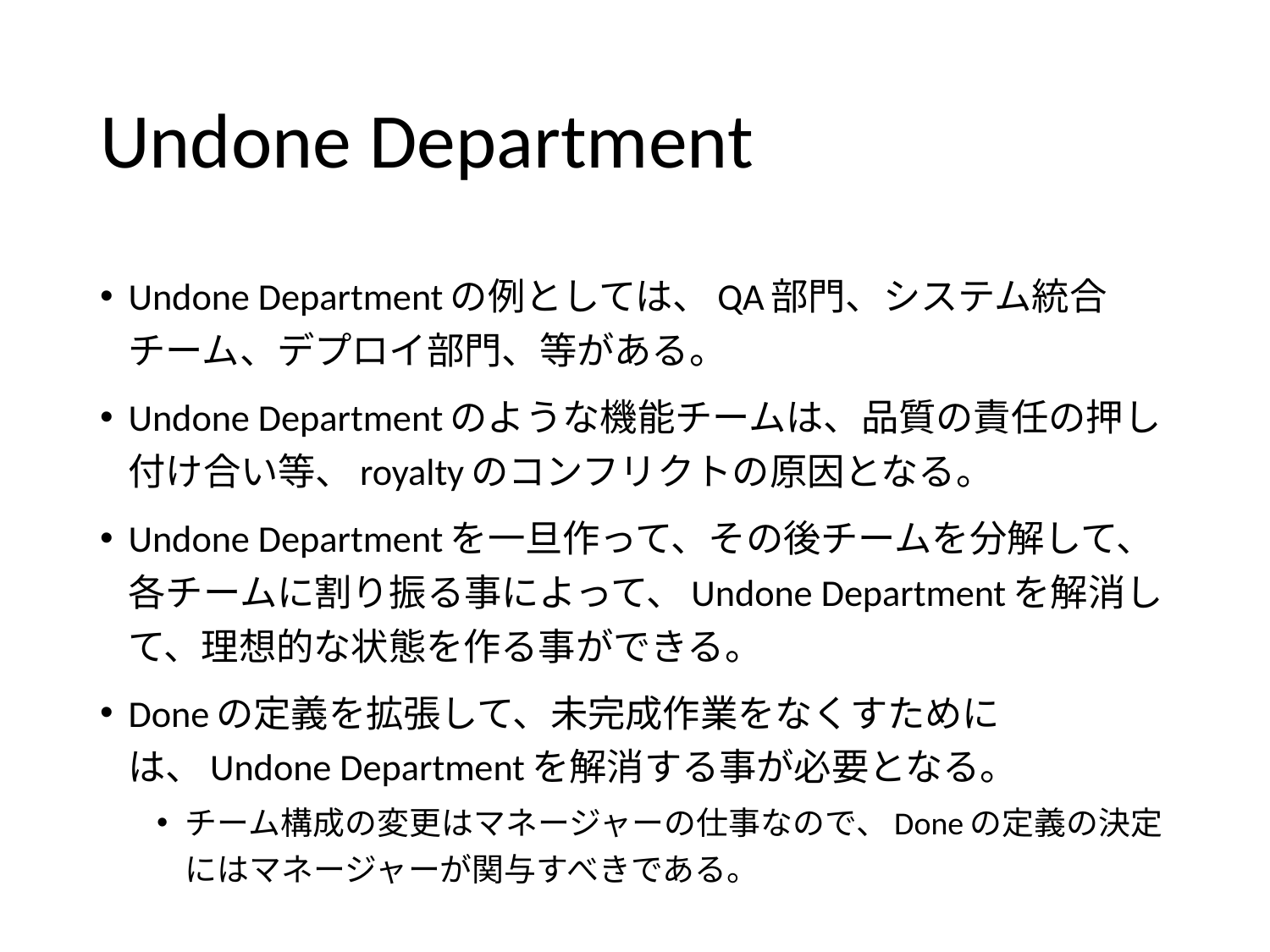

# Undone Department
Undone Departmentの例としては、QA部門、システム統合チーム、デプロイ部門、等がある。
Undone Departmentのような機能チームは、品質の責任の押し付け合い等、royaltyのコンフリクトの原因となる。
Undone Departmentを一旦作って、その後チームを分解して、各チームに割り振る事によって、Undone Departmentを解消して、理想的な状態を作る事ができる。
Doneの定義を拡張して、未完成作業をなくすためには、Undone Departmentを解消する事が必要となる。
チーム構成の変更はマネージャーの仕事なので、Doneの定義の決定にはマネージャーが関与すべきである。